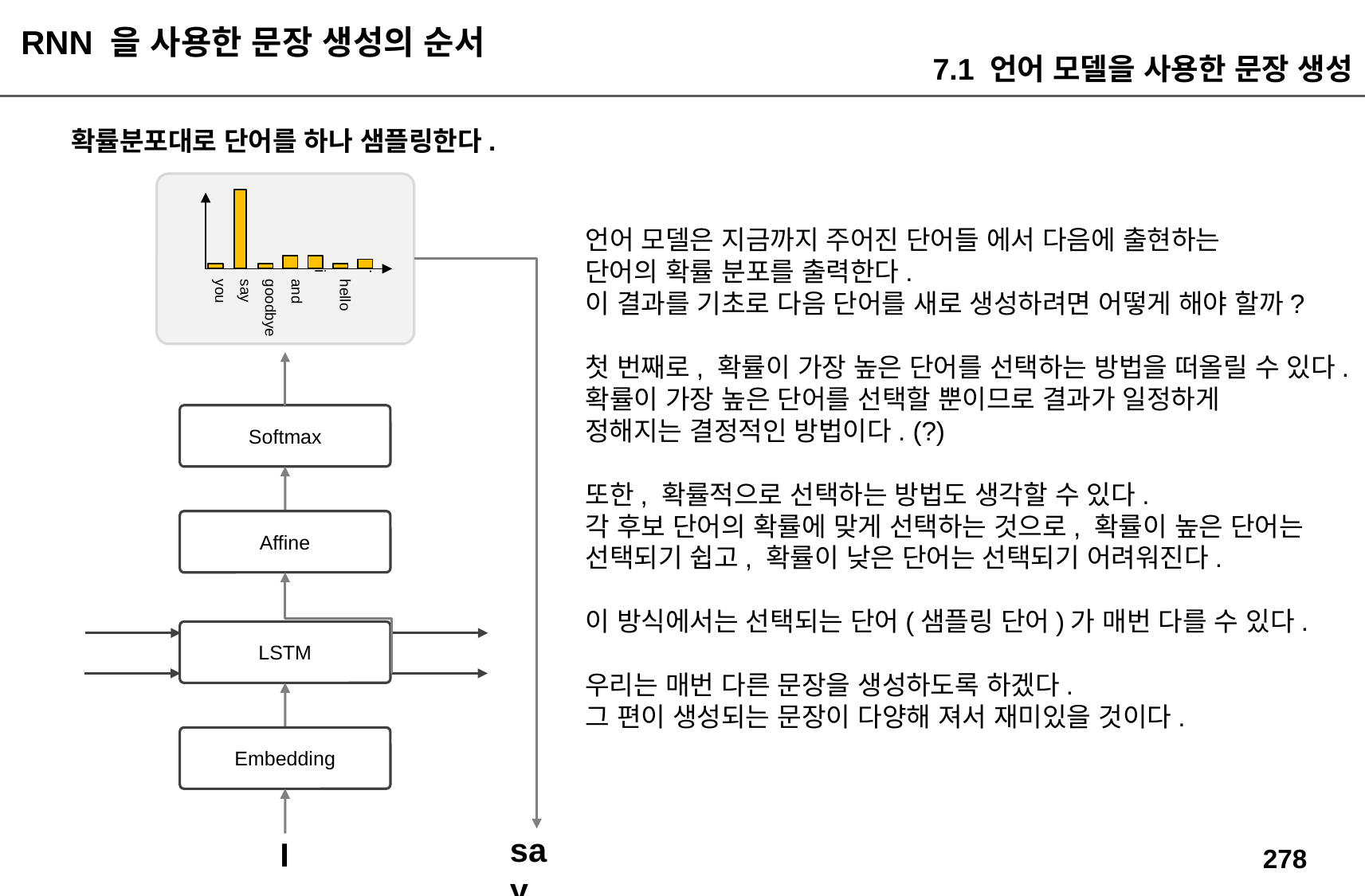

RNN 을 사용한 문장 생성의 순서
7.1 언어 모델을 사용한 문장 생성
확률분포대로 단어를 하나 샘플링한다.

언어 모델은 지금까지 주어진 단어들 에서 다음에 출현하는
단어의 확률 분포를 출력한다.
이 결과를 기초로 다음 단어를 새로 생성하려면 어떻게 해야 할까?

첫 번째로, 확률이 가장 높은 단어를 선택하는 방법을 떠올릴 수 있다.
확률이 가장 높은 단어를 선택할 뿐이므로 결과가 일정하게
정해지는 결정적인 방법이다. (?)

또한, 확률적으로 선택하는 방법도 생각할 수 있다.
각 후보 단어의 확률에 맞게 선택하는 것으로, 확률이 높은 단어는
선택되기 쉽고, 확률이 낮은 단어는 선택되기 어려워진다.

이 방식에서는 선택되는 단어(샘플링 단어)가 매번 다를 수 있다.

우리는 매번 다른 문장을 생성하도록 하겠다.
그 편이 생성되는 문장이 다양해 져서 재미있을 것이다.

you
say
goodbye
and
i
hello
.

Softmax

Affine
LSTM

Embedding
say
I